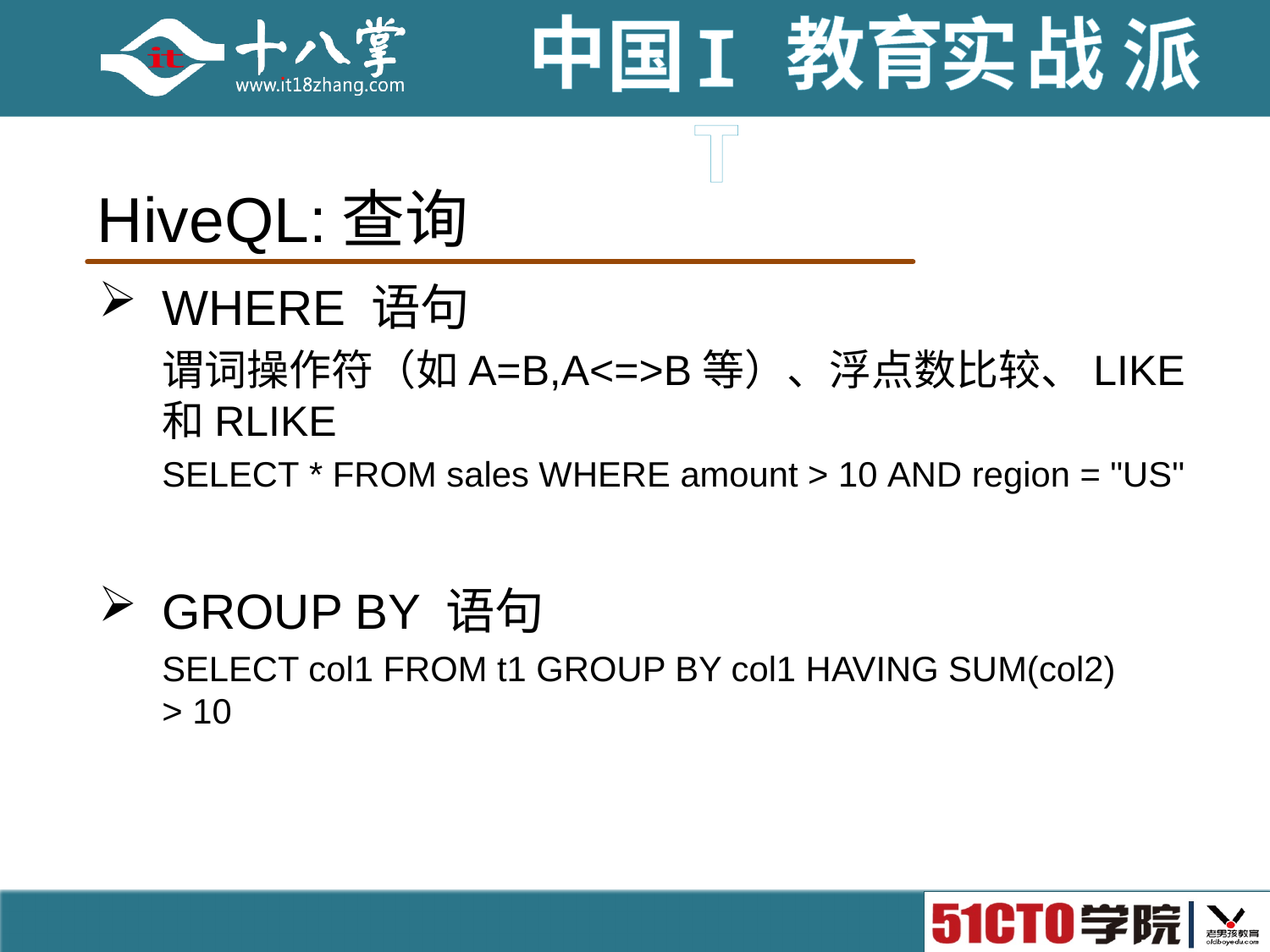

# HiveQL:查询
WHERE 语句
谓词操作符（如A=B,A<=>B等）、浮点数比较、LIKE和RLIKE
SELECT * FROM sales WHERE amount > 10 AND region = "US"

GROUP BY 语句
SELECT col1 FROM t1 GROUP BY col1 HAVING SUM(col2) > 10